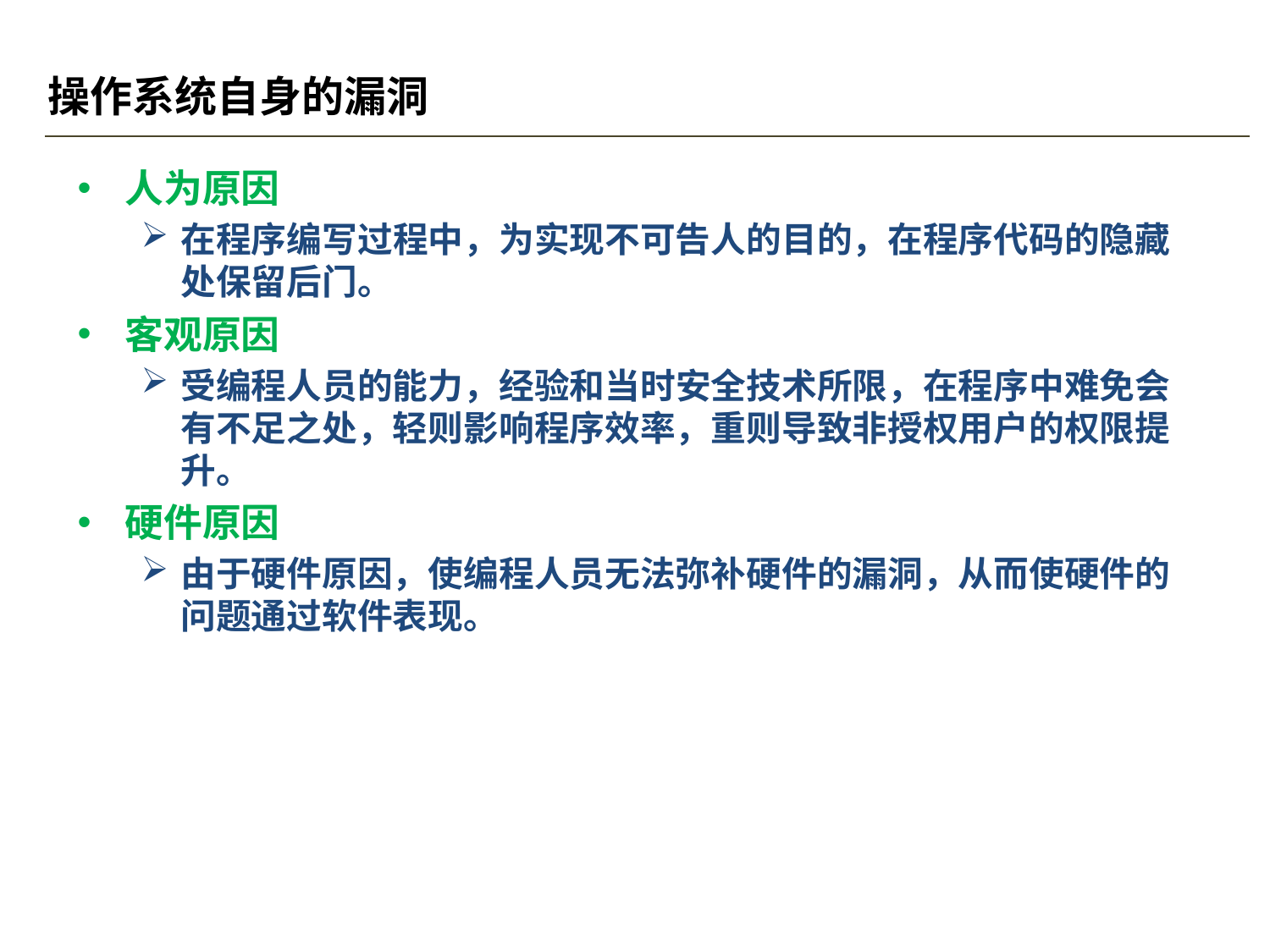

# 操作系统自身的漏洞
人为原因
在程序编写过程中，为实现不可告人的目的，在程序代码的隐藏处保留后门。
客观原因
受编程人员的能力，经验和当时安全技术所限，在程序中难免会有不足之处，轻则影响程序效率，重则导致非授权用户的权限提升。
硬件原因
由于硬件原因，使编程人员无法弥补硬件的漏洞，从而使硬件的问题通过软件表现。